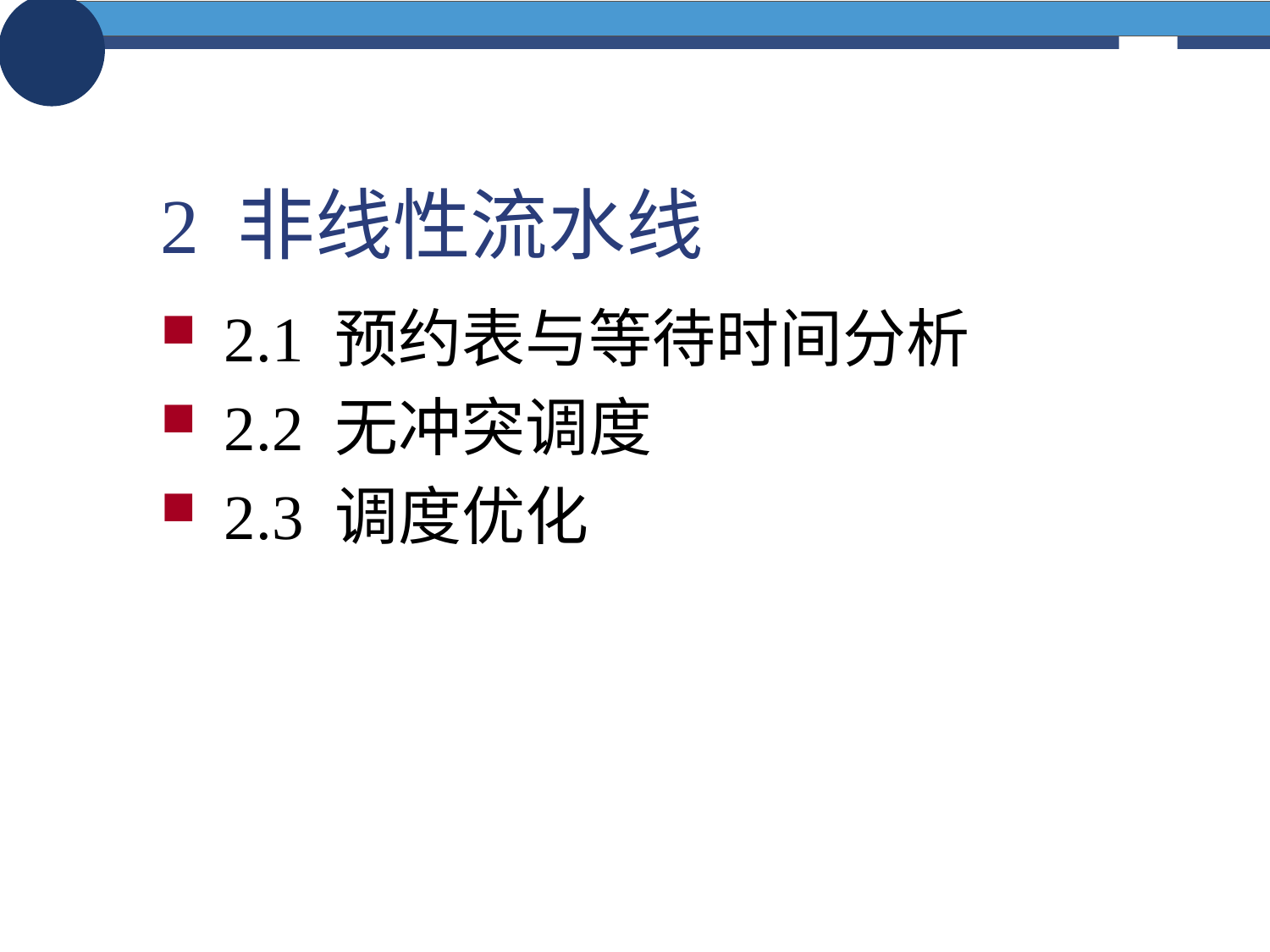

# 2 非线性流水线
2.1 预约表与等待时间分析
2.2 无冲突调度
2.3 调度优化